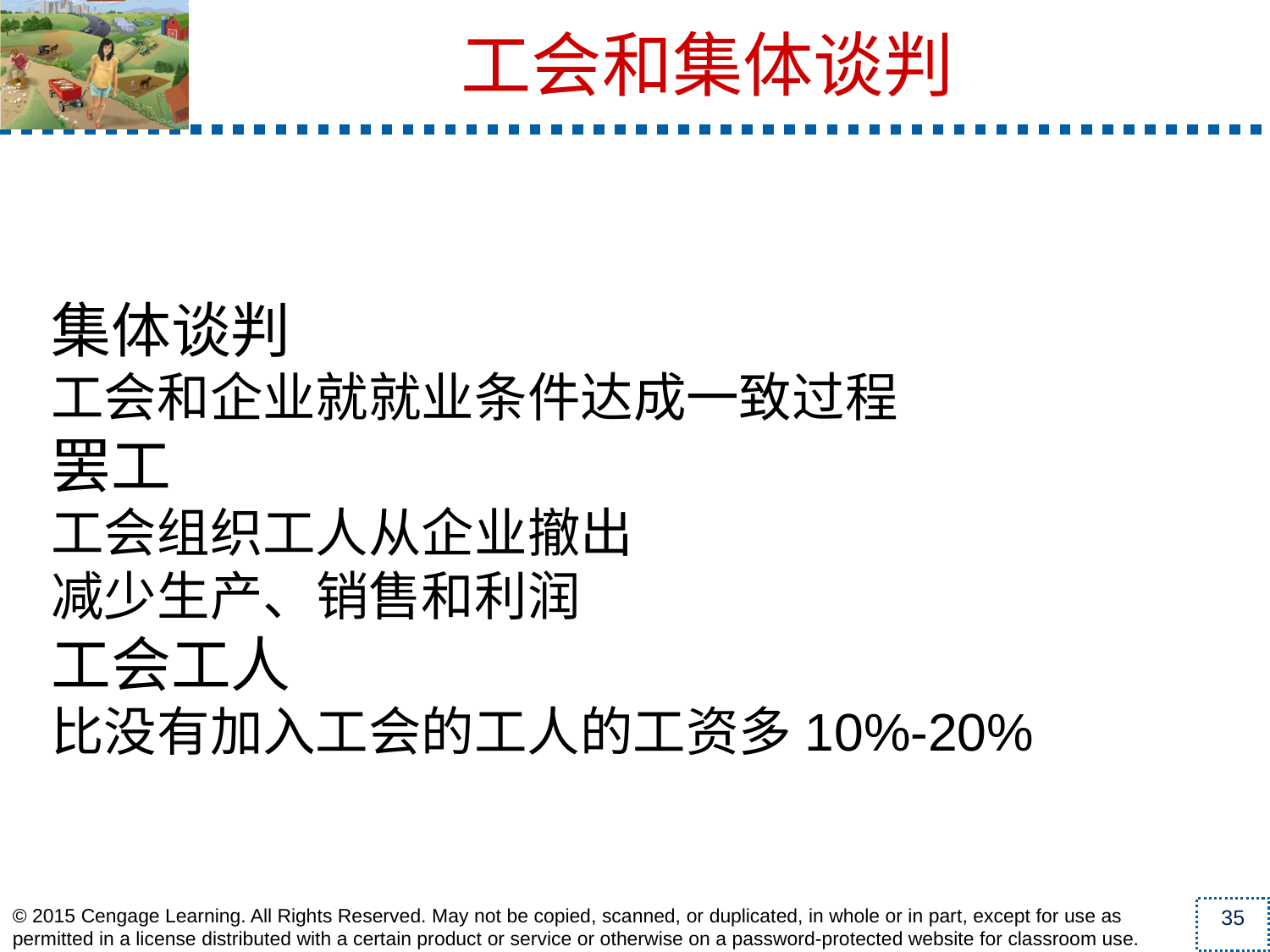

集体谈判
工会和企业就就业条件达成一致过程
罢工
工会组织工人从企业撤出
减少生产、销售和利润
工会工人
比没有加入工会的工人的工资多10%-20%
工会和集体谈判
35
© 2015 Cengage Learning. All Rights Reserved. May not be copied, scanned, or duplicated, in whole or in part, except for use as permitted in a license distributed with a certain product or service or otherwise on a password-protected website for classroom use.